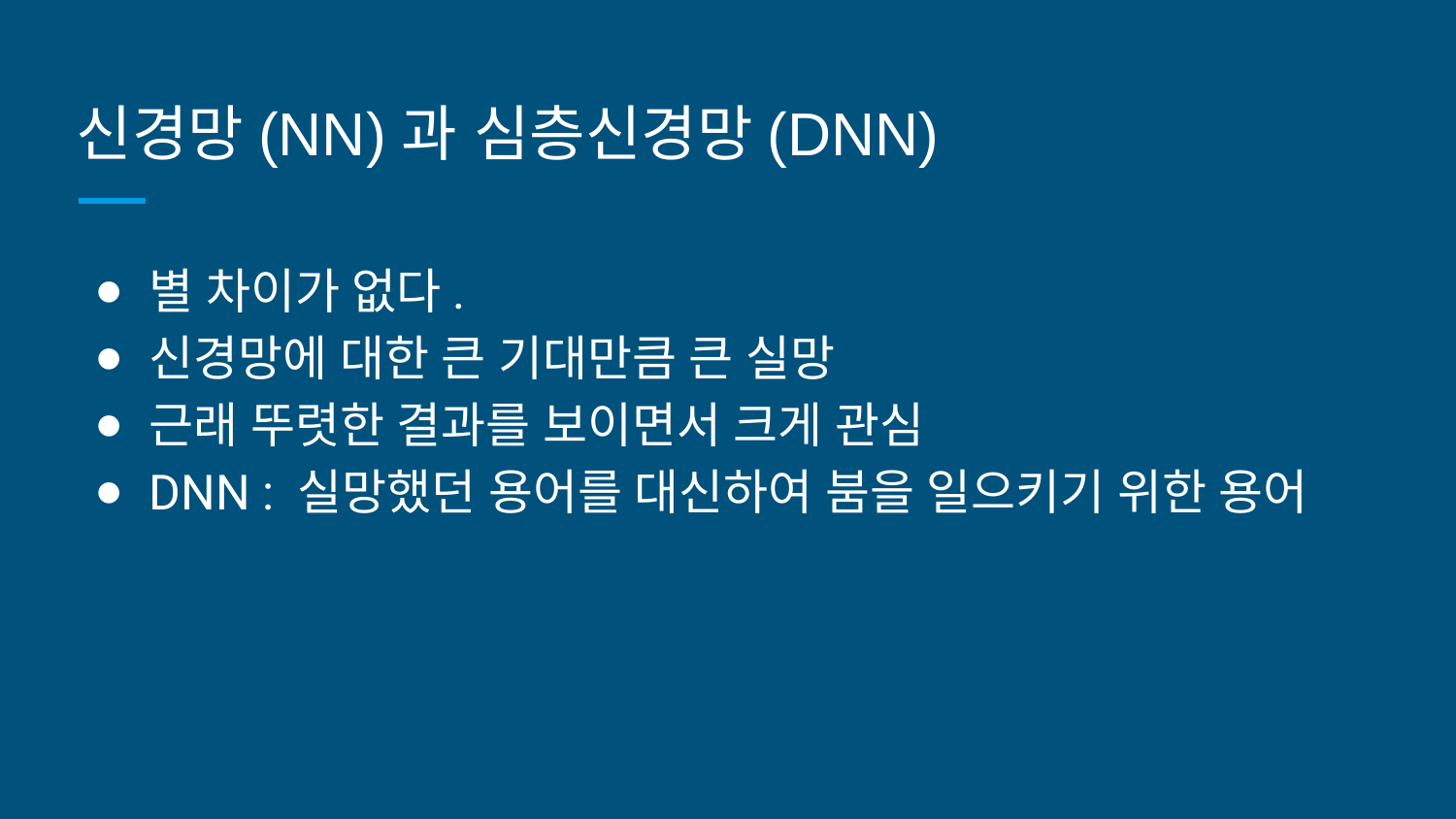

# 신경망(NN)과 심층신경망(DNN)
별 차이가 없다.
신경망에 대한 큰 기대만큼 큰 실망
근래 뚜렷한 결과를 보이면서 크게 관심
DNN : 실망했던 용어를 대신하여 붐을 일으키기 위한 용어